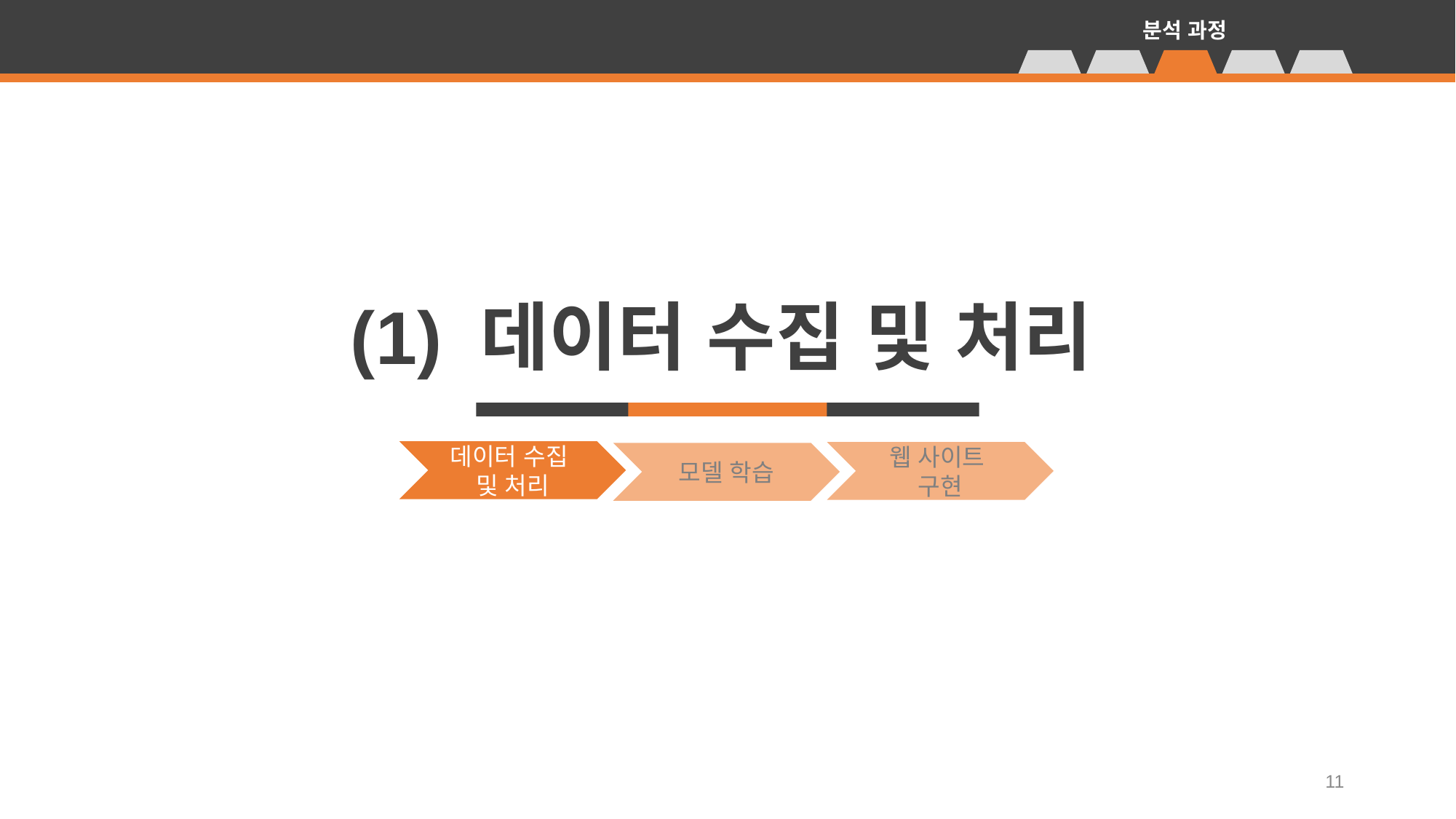

분석 과정

(1) 데이터 수집 및 처리

데이터 수집
및 처리
웹 사이트
구현
모델 학습
11